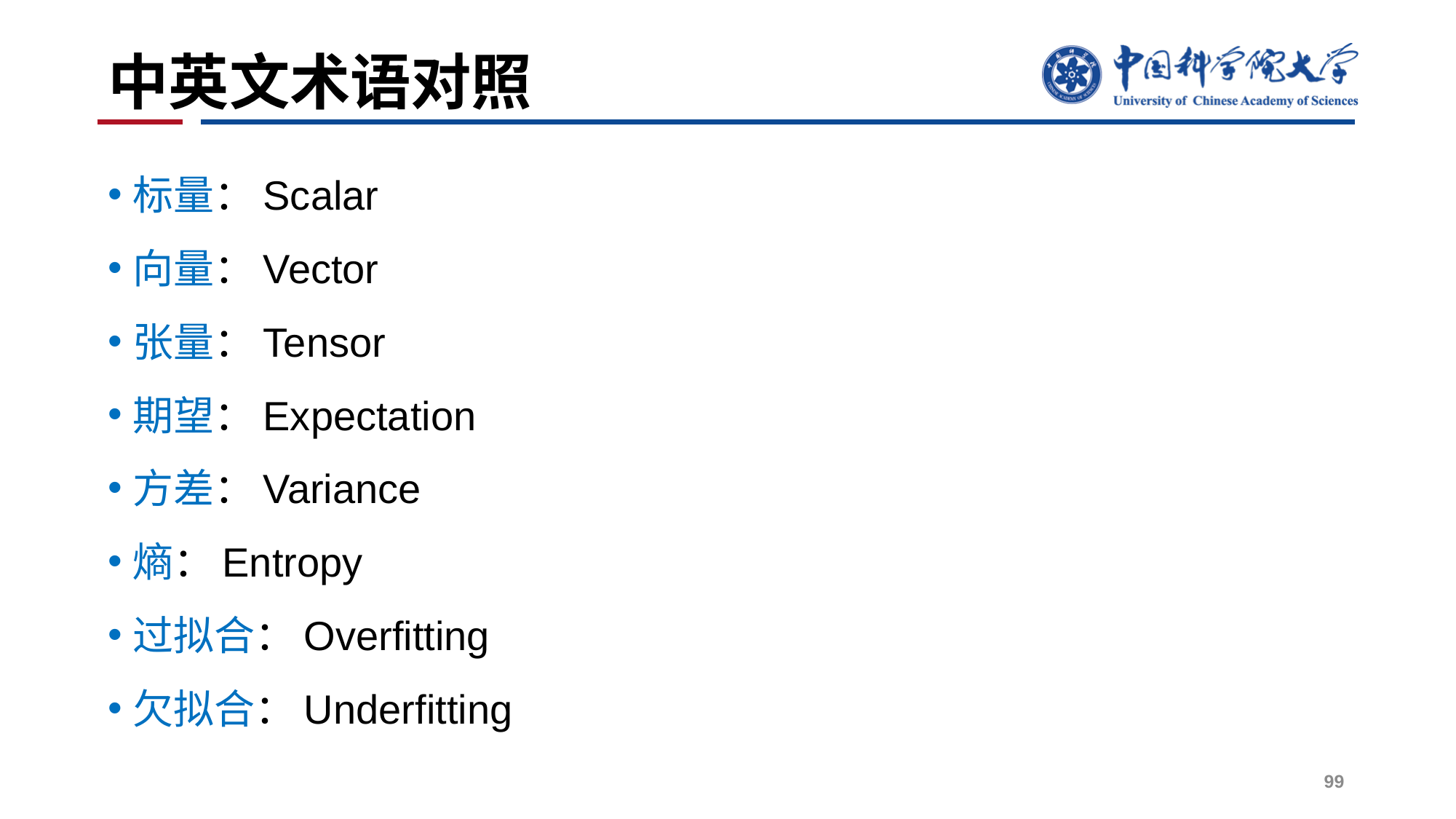

# 中英文术语对照
标量：Scalar
向量：Vector
张量：Tensor
期望：Expectation
方差：Variance
熵：Entropy
过拟合：Overfitting
欠拟合：Underfitting

99